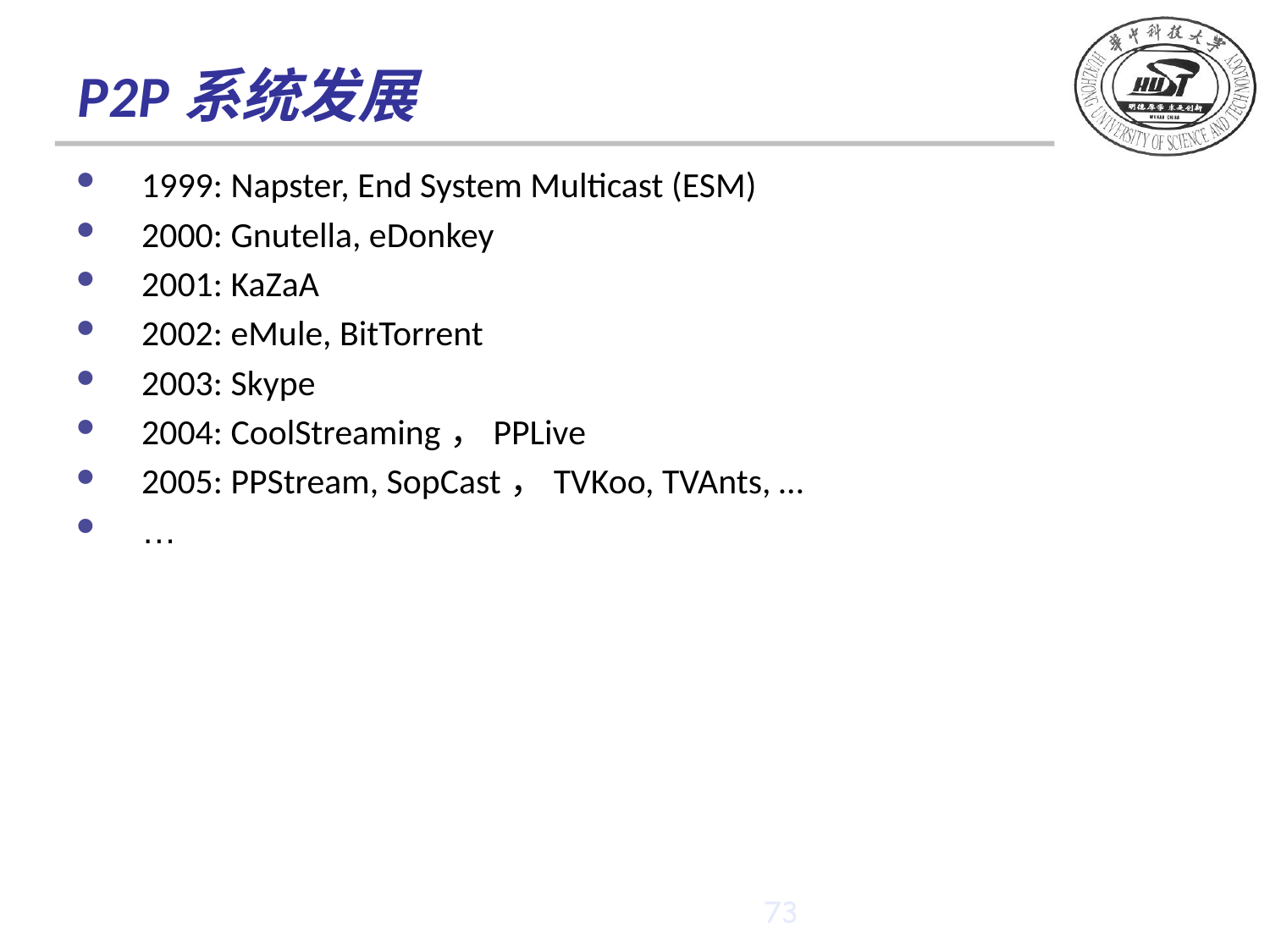

# P2P系统发展
1999: Napster, End System Multicast (ESM)
2000: Gnutella, eDonkey
2001: KaZaA
2002: eMule, BitTorrent
2003: Skype
2004: CoolStreaming，PPLive
2005: PPStream, SopCast，TVKoo, TVAnts, …
…
73